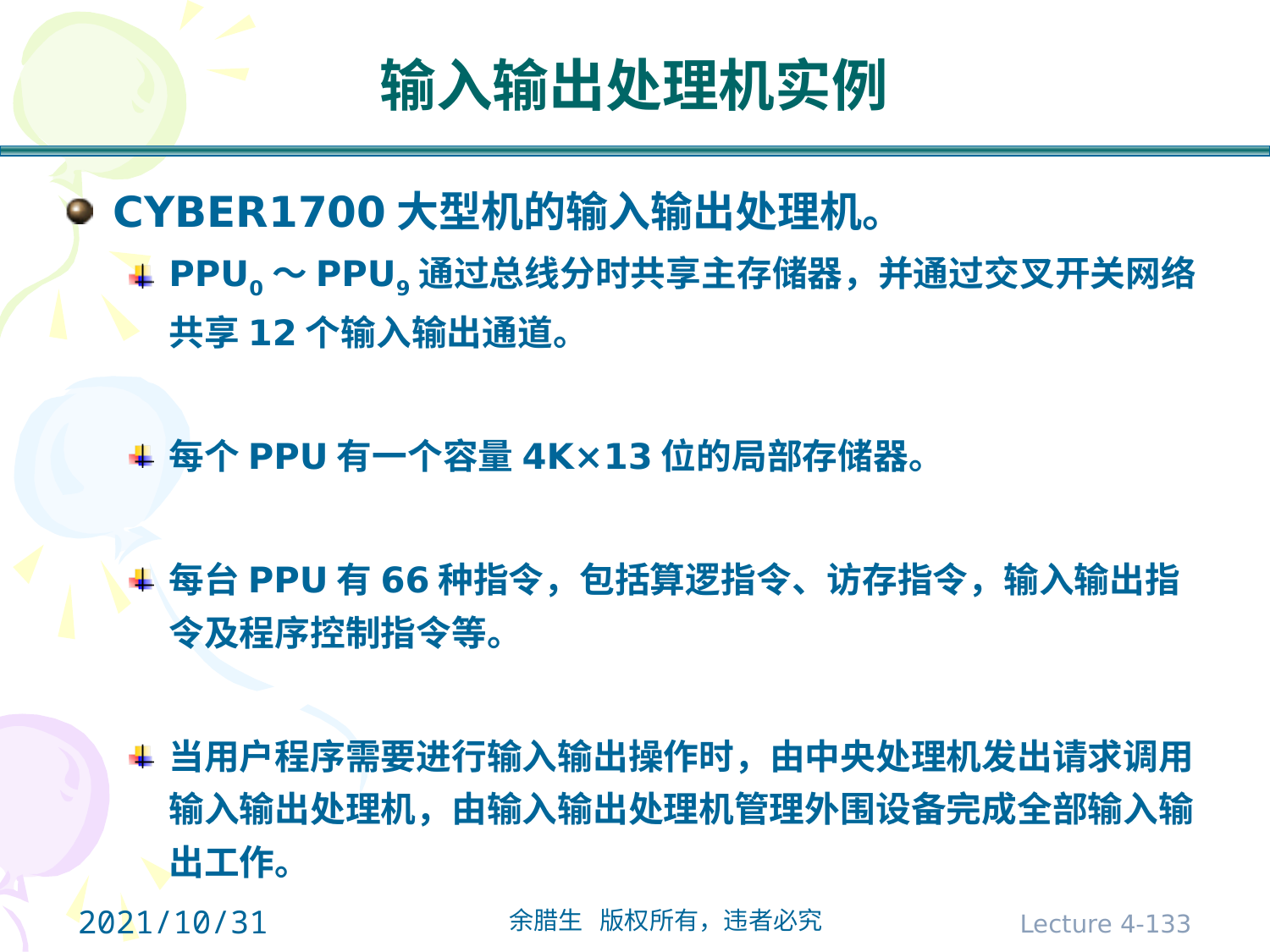

# 输入输出处理机实例
CYBER1700大型机的输入输出处理机。
PPU0～PPU9通过总线分时共享主存储器，并通过交叉开关网络共享12个输入输出通道。

每个PPU有一个容量4K×13位的局部存储器。

每台PPU有66种指令，包括算逻指令、访存指令，输入输出指令及程序控制指令等。

当用户程序需要进行输入输出操作时，由中央处理机发出请求调用输入输出处理机，由输入输出处理机管理外围设备完成全部输入输出工作。
2021/10/31
Lecture 4-133